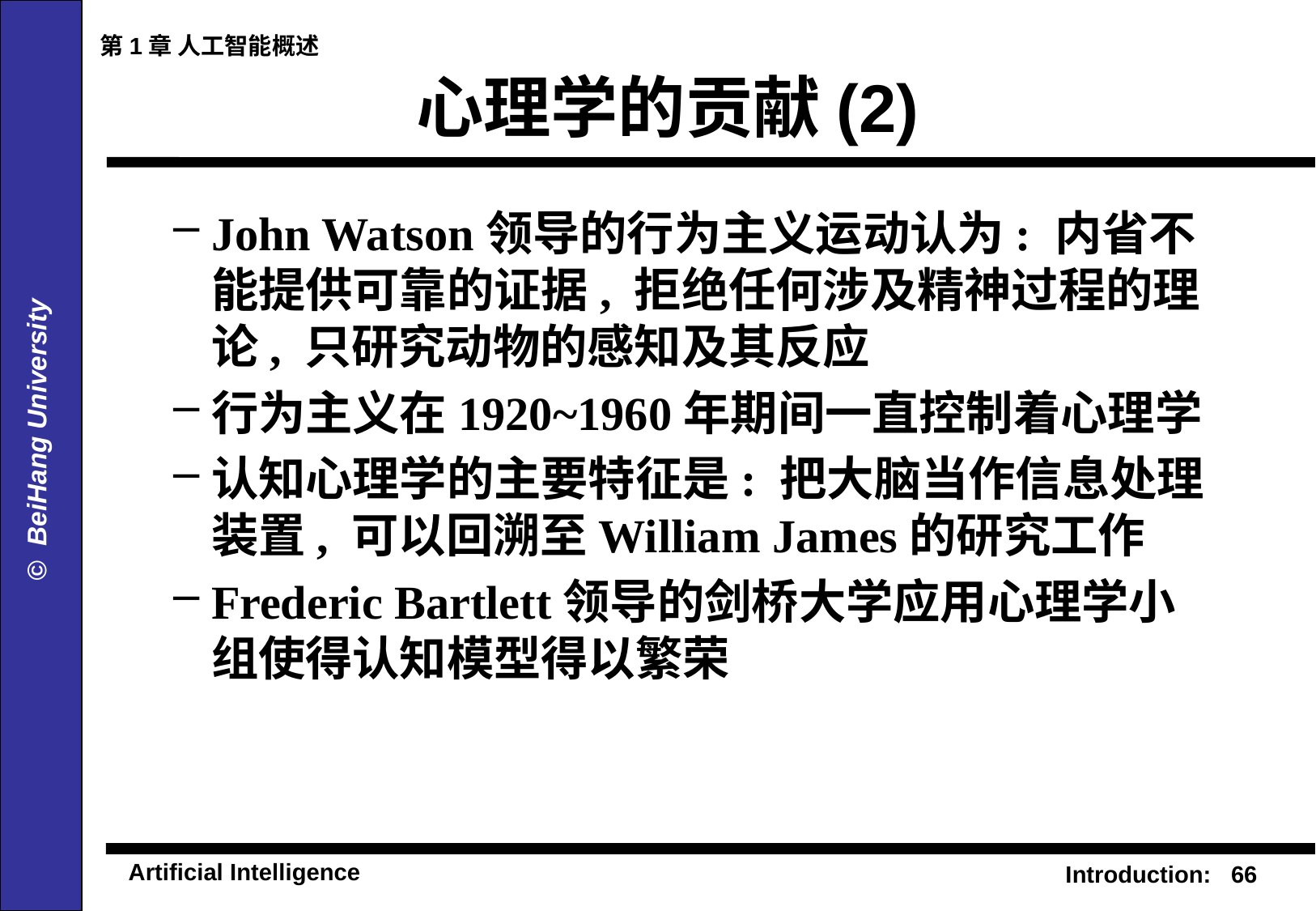

第1章 人工智能概述
# 心理学的贡献(2)
John Watson领导的行为主义运动认为: 内省不能提供可靠的证据, 拒绝任何涉及精神过程的理论, 只研究动物的感知及其反应
行为主义在1920~1960年期间一直控制着心理学
认知心理学的主要特征是: 把大脑当作信息处理装置, 可以回溯至William James的研究工作
Frederic Bartlett领导的剑桥大学应用心理学小组使得认知模型得以繁荣